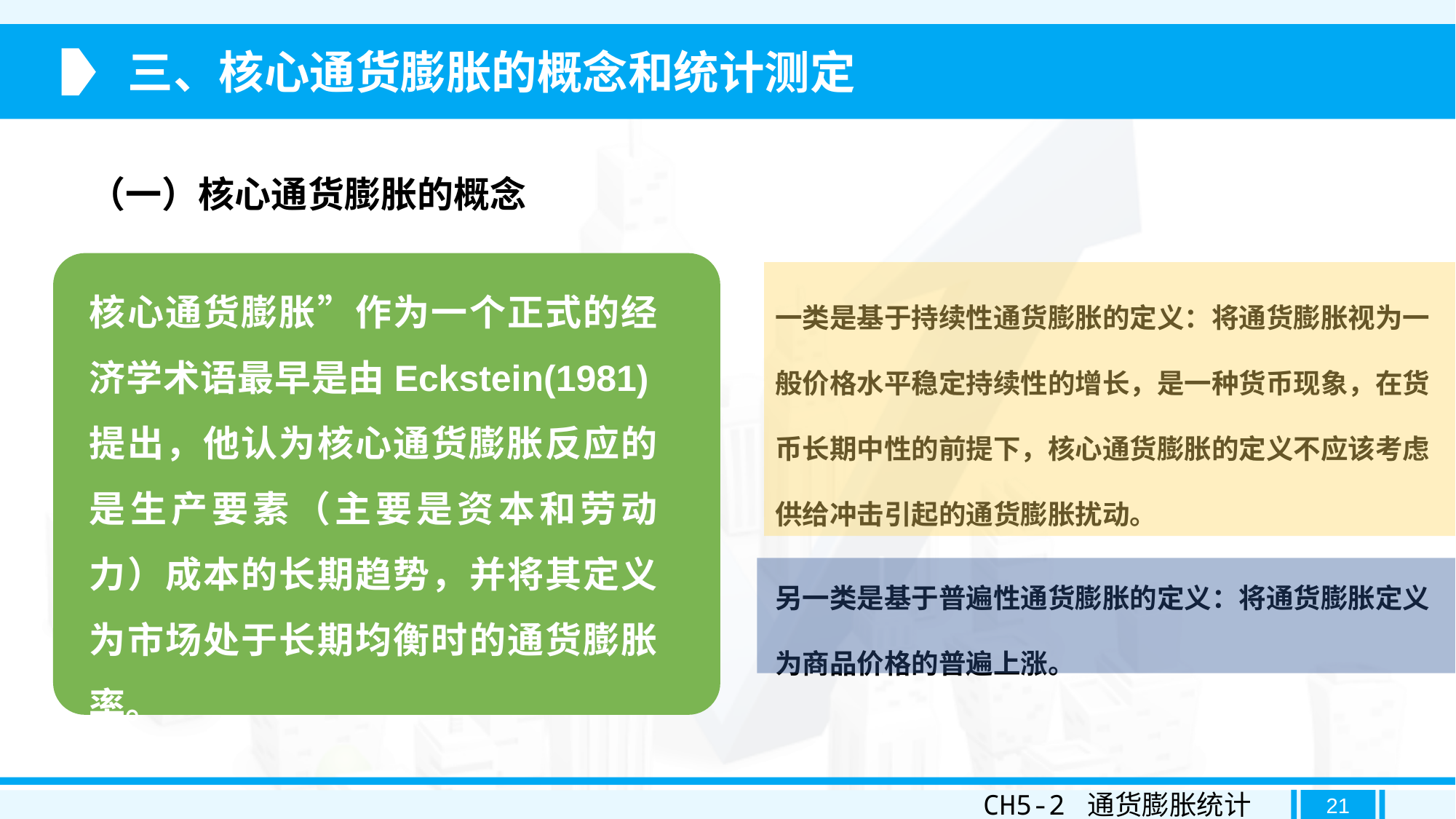

三、核心通货膨胀的概念和统计测定

（一）核心通货膨胀的概念

核心通货膨胀”作为一个正式的经济学术语最早是由Eckstein(1981)提出，他认为核心通货膨胀反应的是生产要素（主要是资本和劳动力）成本的长期趋势，并将其定义为市场处于长期均衡时的通货膨胀率。
一类是基于持续性通货膨胀的定义：将通货膨胀视为一般价格水平稳定持续性的增长，是一种货币现象，在货币长期中性的前提下，核心通货膨胀的定义不应该考虑供给冲击引起的通货膨胀扰动。
另一类是基于普遍性通货膨胀的定义：将通货膨胀定义为商品价格的普遍上涨。

CH5-2 通货膨胀统计
21